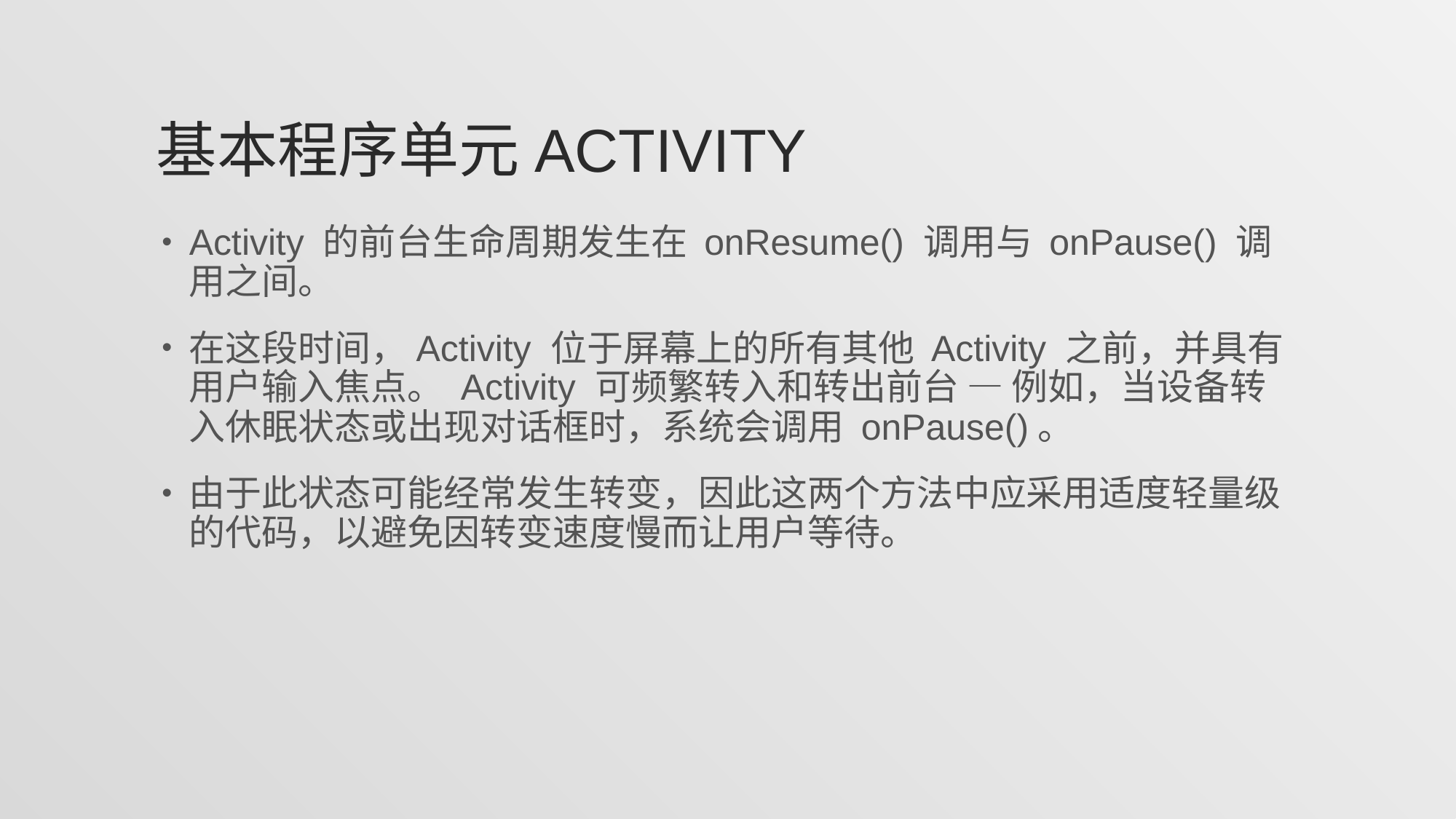

# 基本程序单元Activity
Activity 的前台生命周期发生在 onResume() 调用与 onPause() 调用之间。
在这段时间，Activity 位于屏幕上的所有其他 Activity 之前，并具有用户输入焦点。 Activity 可频繁转入和转出前台 — 例如，当设备转入休眠状态或出现对话框时，系统会调用 onPause()。
由于此状态可能经常发生转变，因此这两个方法中应采用适度轻量级的代码，以避免因转变速度慢而让用户等待。